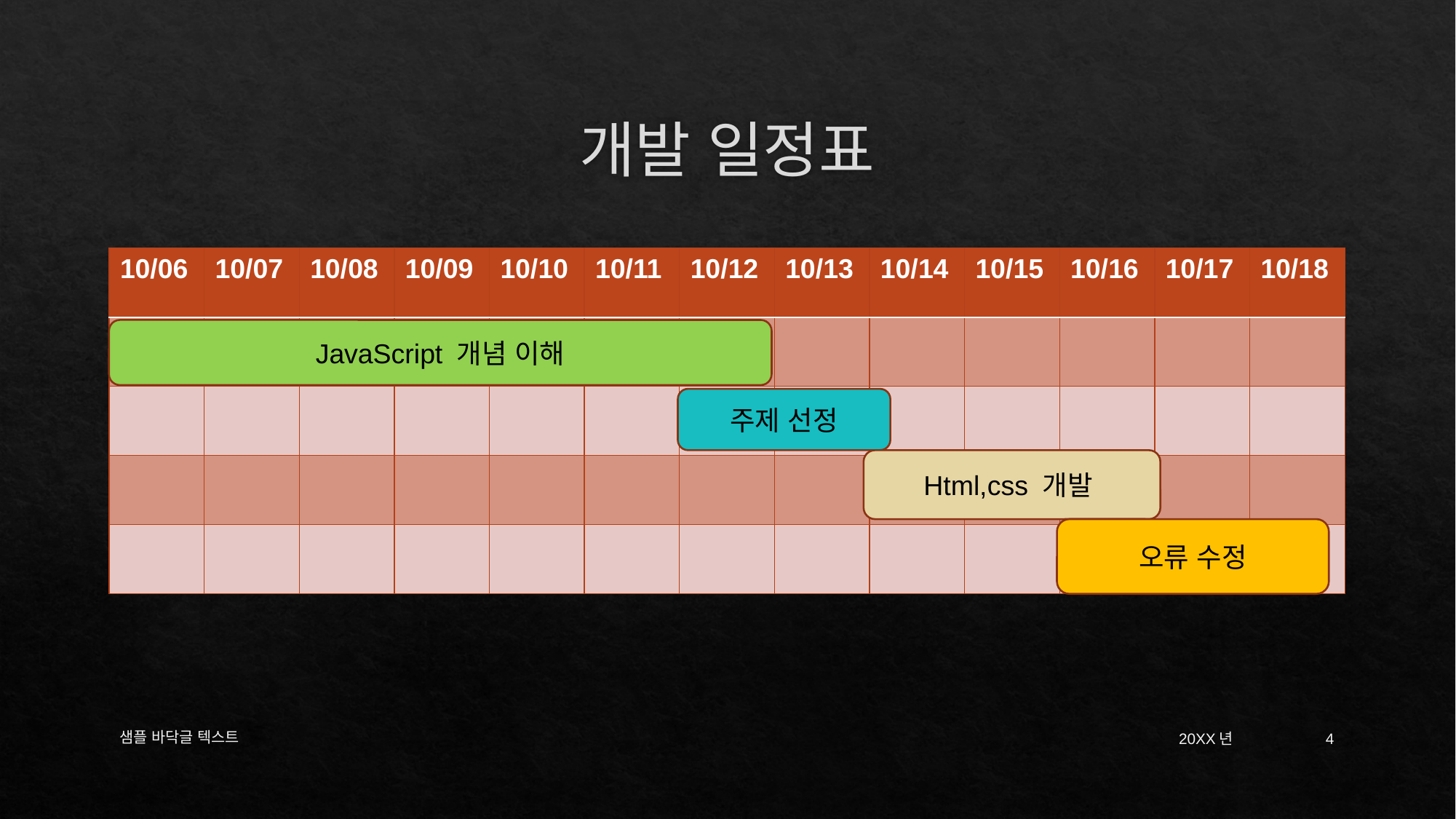

# 개발 일정표
| 10/06 | 10/07 | 10/08 | 10/09 | 10/10 | 10/11 | 10/12 | 10/13 | 10/14 | 10/15 | 10/16 | 10/17 | 10/18 |
| --- | --- | --- | --- | --- | --- | --- | --- | --- | --- | --- | --- | --- |
|  |  |  |  |  |  |  |  |  |  |  |  |  |
|  |  |  |  |  |  |  |  |  |  |  |  |  |
|  |  |  |  |  |  |  |  |  |  |  |  |  |
|  |  |  |  |  |  |  |  |  |  |  |  |  |
JavaScript 개념 이해
주제 선정
Html,css 개발
오류 수정
샘플 바닥글 텍스트
20XX년
4